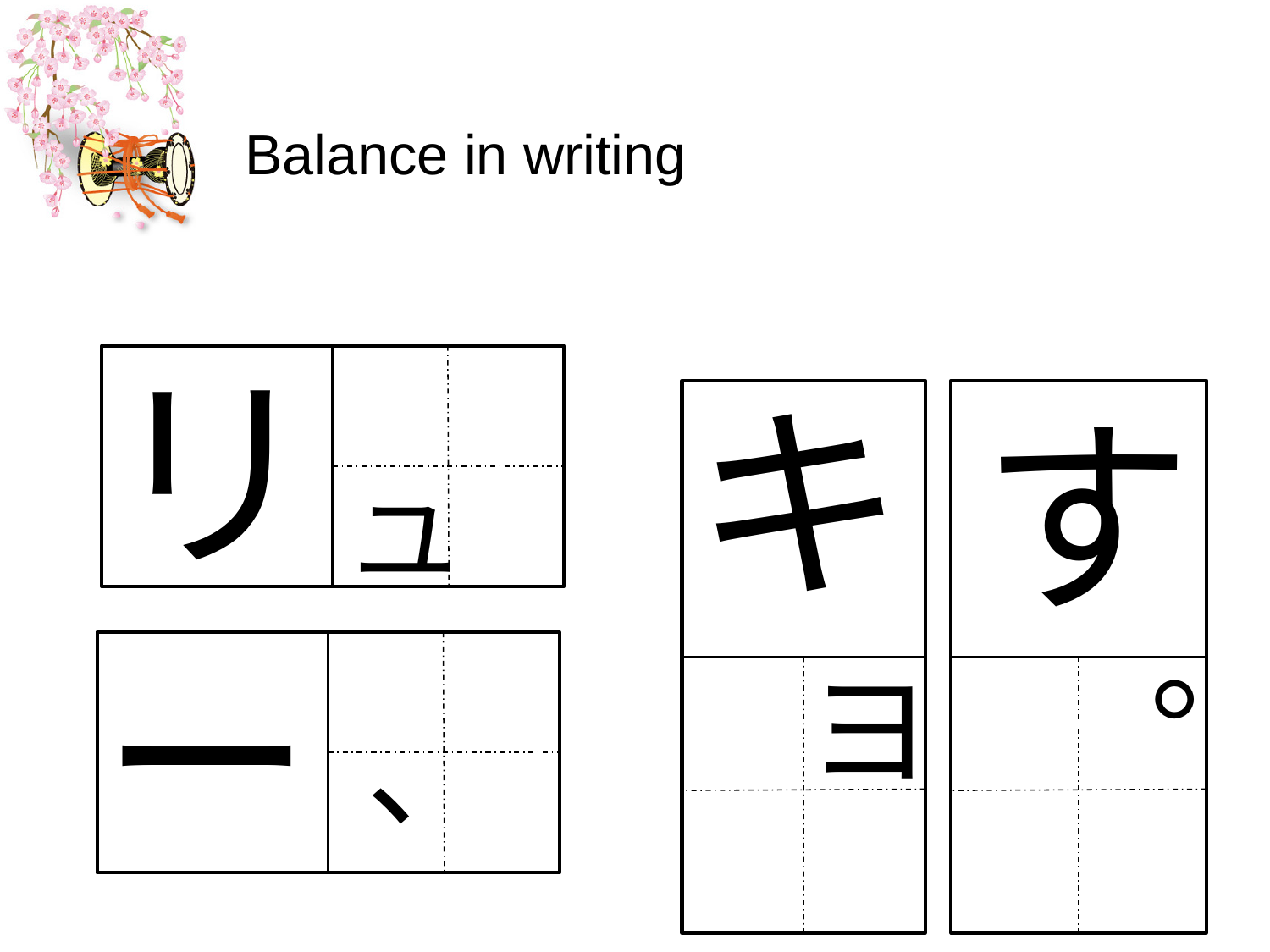

# Balance in writing
リ

ユ
キ

ヨ
す

。
ー

、
15